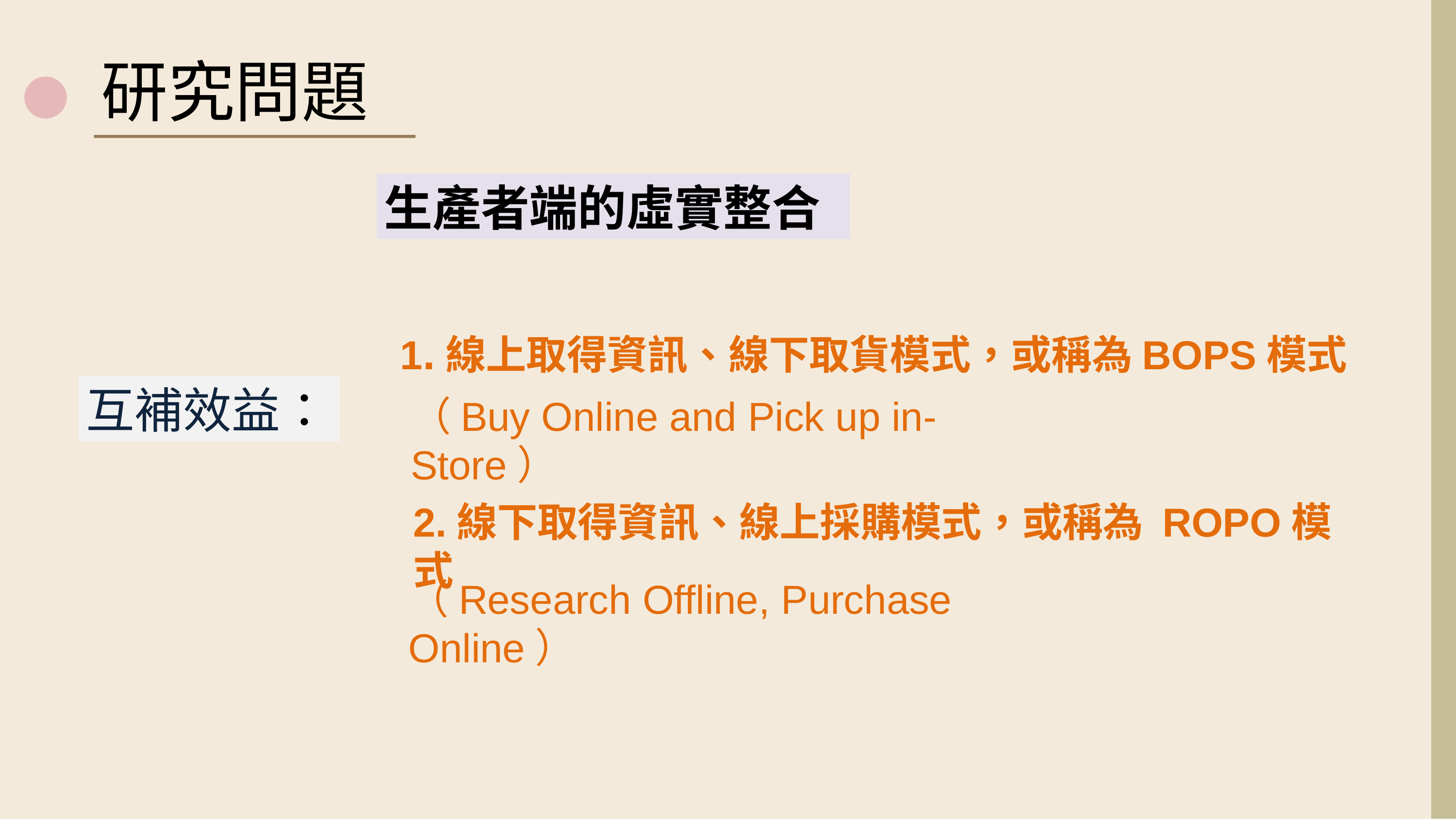

研究問題

生產者端的虛實整合
1.線上取得資訊、線下取貨模式，或稱為BOPS模式
互補效益：
（Buy Online and Pick up in-Store）
2.線下取得資訊、線上採購模式，或稱為 ROPO模式
（Research Offline, Purchase Online）